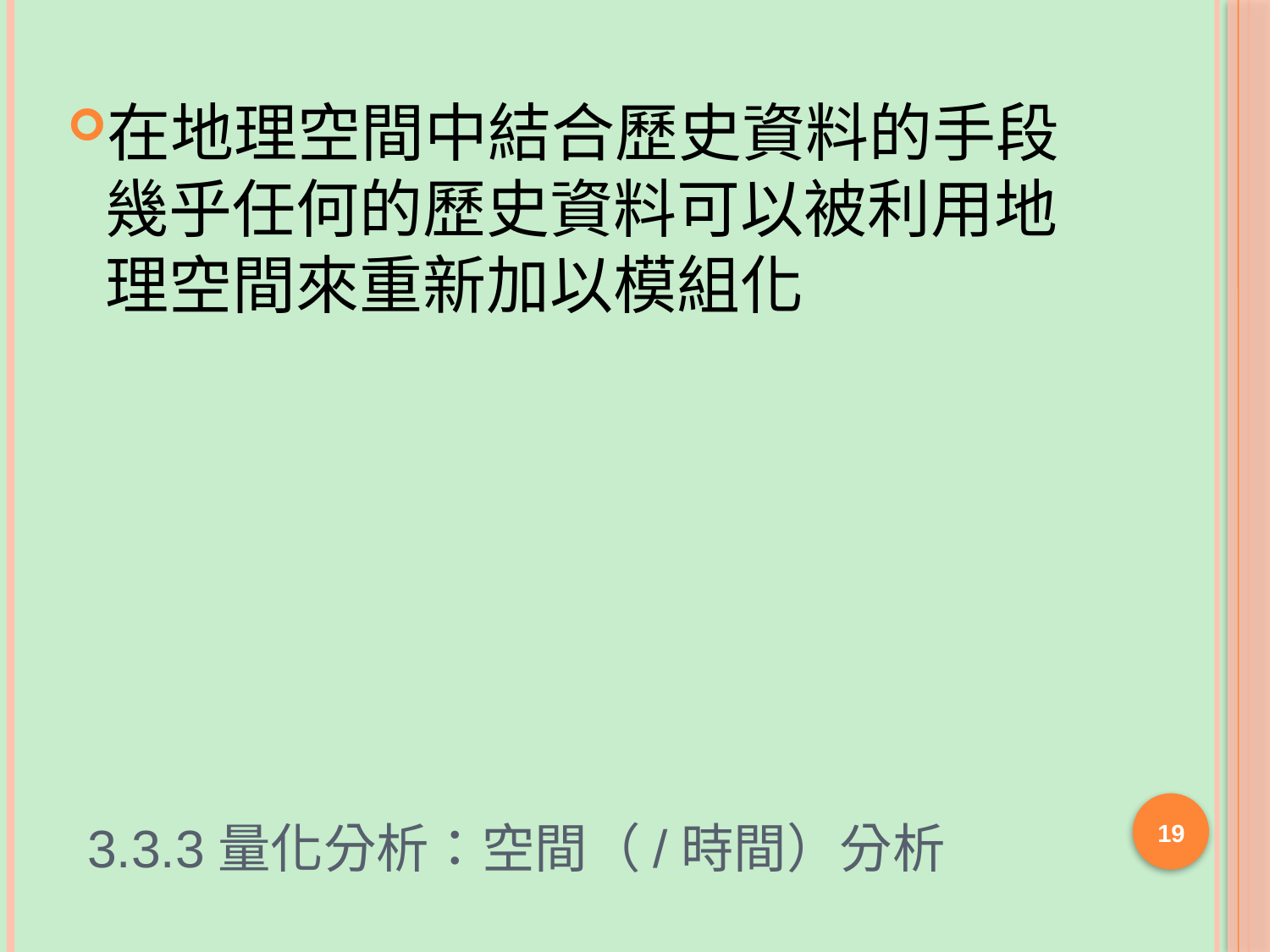

在地理空間中結合歷史資料的手段
幾乎任何的歷史資料可以被利用地理空間來重新加以模組化
# 3.3.3量化分析：空間（/時間）分析
19